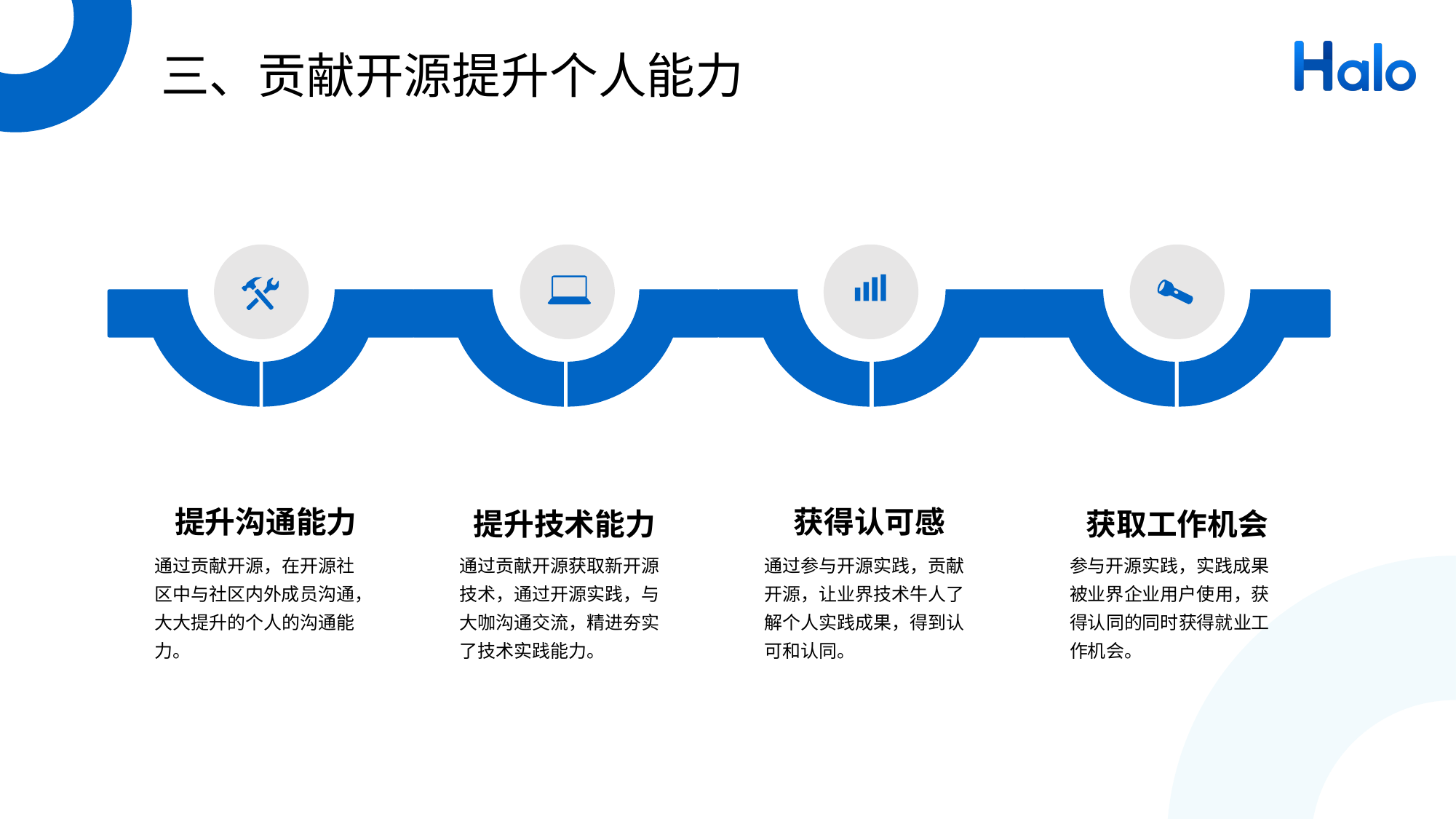

# 三、贡献开源提升个人能力

提升沟通能力
通过贡献开源，在开源社区中与社区内外成员沟通，大大提升的个人的沟通能力。
获得认可感
通过参与开源实践，贡献开源，让业界技术牛人了解个人实践成果，得到认可和认同。
提升技术能力
通过贡献开源获取新开源技术，通过开源实践，与大咖沟通交流，精进夯实了技术实践能力。
获取工作机会
参与开源实践，实践成果被业界企业用户使用，获得认同的同时获得就业工作机会。